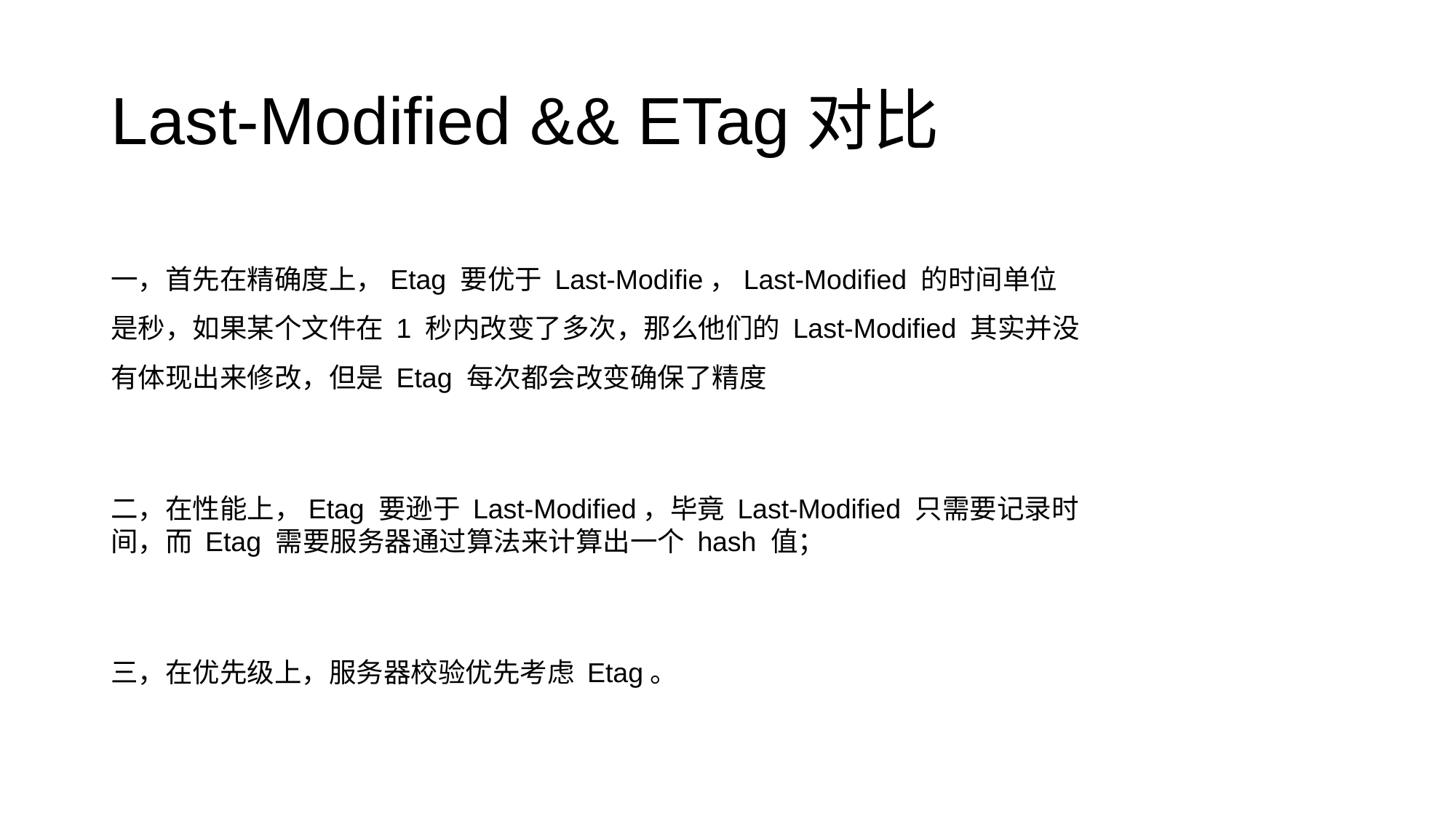

# Last-Modified && ETag对比
一，首先在精确度上，Etag 要优于 Last-Modifie，Last-Modified 的时间单位是秒，如果某个文件在 1 秒内改变了多次，那么他们的 Last-Modified 其实并没有体现出来修改，但是 Etag 每次都会改变确保了精度

二，在性能上，Etag 要逊于 Last-Modified，毕竟 Last-Modified 只需要记录时间，而 Etag 需要服务器通过算法来计算出一个 hash 值；

三，在优先级上，服务器校验优先考虑 Etag。